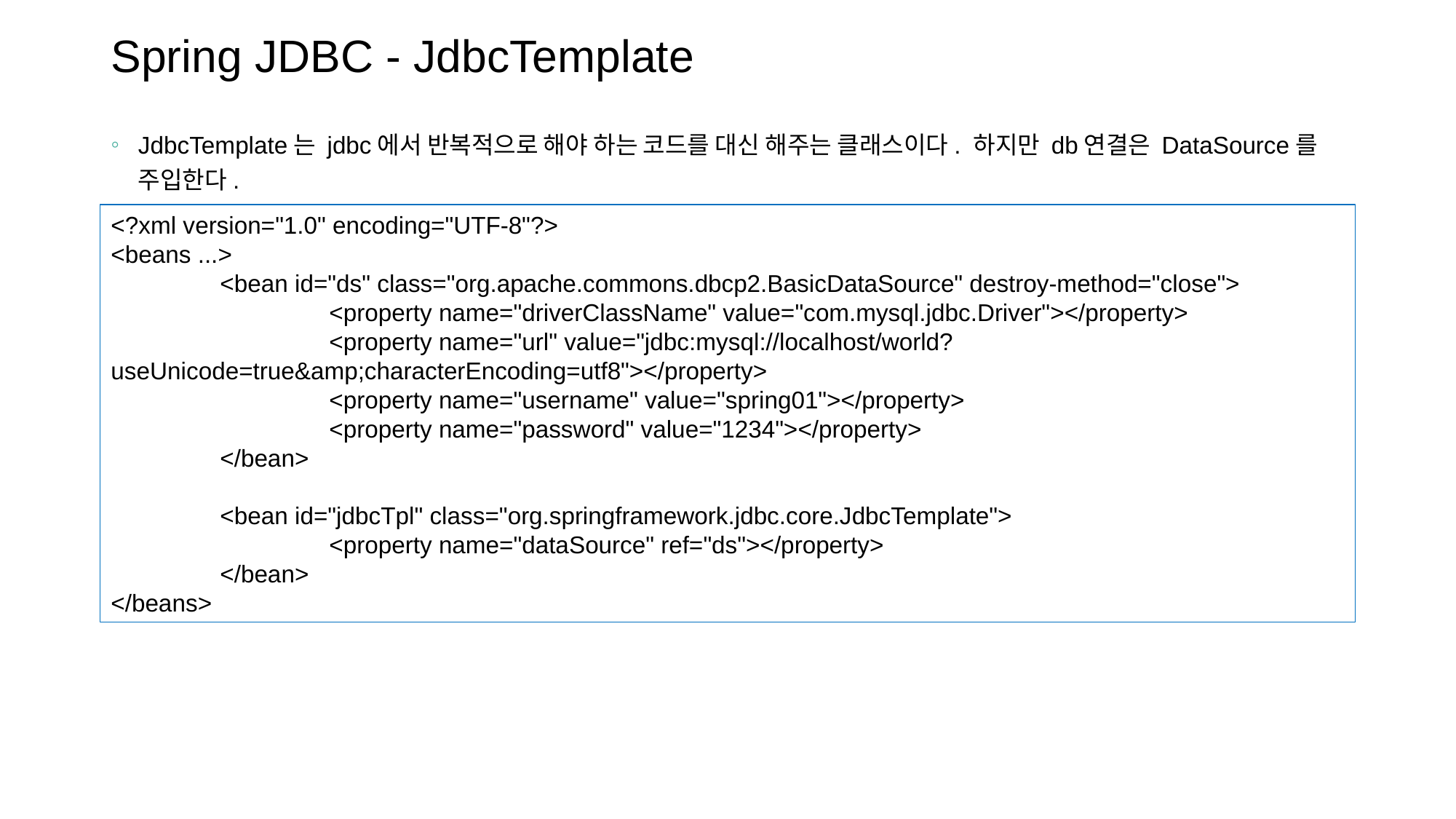

# Spring JDBC - JdbcTemplate
JdbcTemplate는 jdbc에서 반복적으로 해야 하는 코드를 대신 해주는 클래스이다. 하지만 db연결은 DataSource를 주입한다.
<?xml version="1.0" encoding="UTF-8"?>
<beans ...>
	<bean id="ds" class="org.apache.commons.dbcp2.BasicDataSource" destroy-method="close">
		<property name="driverClassName" value="com.mysql.jdbc.Driver"></property>
		<property name="url" value="jdbc:mysql://localhost/world?useUnicode=true&amp;characterEncoding=utf8"></property>
		<property name="username" value="spring01"></property>
		<property name="password" value="1234"></property>
	</bean>

	<bean id="jdbcTpl" class="org.springframework.jdbc.core.JdbcTemplate">
		<property name="dataSource" ref="ds"></property>
	</bean>
</beans>